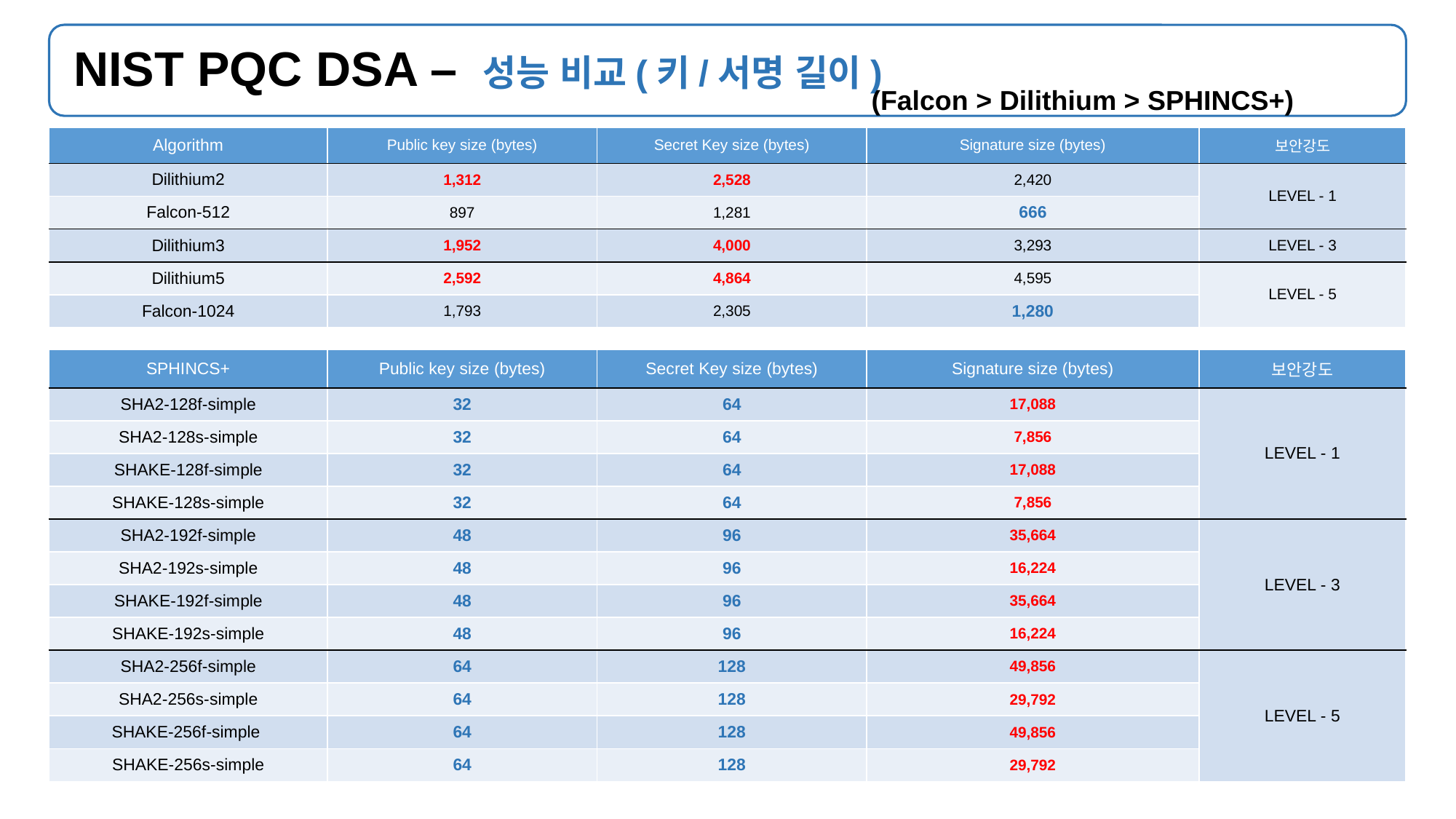

# NIST PQC DSA – 성능 비교(키/서명 길이)
(Falcon > Dilithium > SPHINCS+)
| Algorithm | Public key size (bytes) | Secret Key size (bytes) | Signature size (bytes) | 보안강도 |
| --- | --- | --- | --- | --- |
| Dilithium2 | 1,312 | 2,528 | 2,420 | LEVEL - 1 |
| Falcon-512 | 897 | 1,281 | 666 |  |
| Dilithium3 | 1,952 | 4,000 | 3,293 | LEVEL - 3 |
| Dilithium5 | 2,592 | 4,864 | 4,595 | LEVEL - 5 |
| Falcon-1024 | 1,793 | 2,305 | 1,280 |  |
| SPHINCS+ | Public key size (bytes) | Secret Key size (bytes) | Signature size (bytes) | 보안강도 |
| --- | --- | --- | --- | --- |
| SHA2-128f-simple | 32 | 64 | 17,088 | LEVEL - 1 |
| SHA2-128s-simple | 32 | 64 | 7,856 |  |
| SHAKE-128f-simple | 32 | 64 | 17,088 |  |
| SHAKE-128s-simple | 32 | 64 | 7,856 |  |
| SHA2-192f-simple | 48 | 96 | 35,664 | LEVEL - 3 |
| SHA2-192s-simple | 48 | 96 | 16,224 |  |
| SHAKE-192f-simple | 48 | 96 | 35,664 |  |
| SHAKE-192s-simple | 48 | 96 | 16,224 |  |
| SHA2-256f-simple | 64 | 128 | 49,856 | LEVEL - 5 |
| SHA2-256s-simple | 64 | 128 | 29,792 |  |
| SHAKE-256f-simple | 64 | 128 | 49,856 |  |
| SHAKE-256s-simple | 64 | 128 | 29,792 |  |